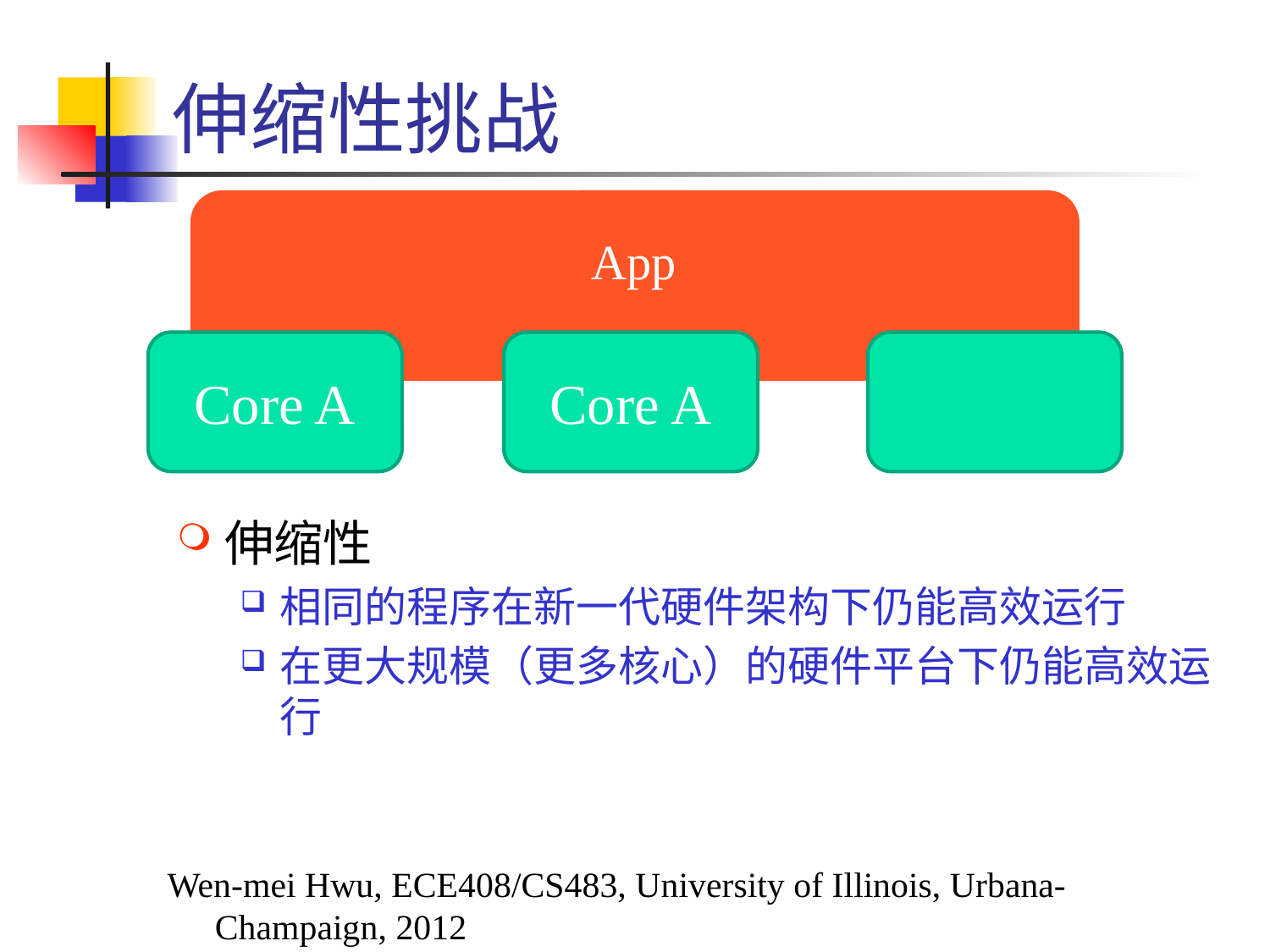

# 伸缩性挑战

App

Core A
Core A

伸缩性
相同的程序在新一代硬件架构下仍能高效运行
在更大规模（更多核心）的硬件平台下仍能高效运行
Wen-mei Hwu, ECE408/CS483, University of Illinois, Urbana-Champaign, 2012